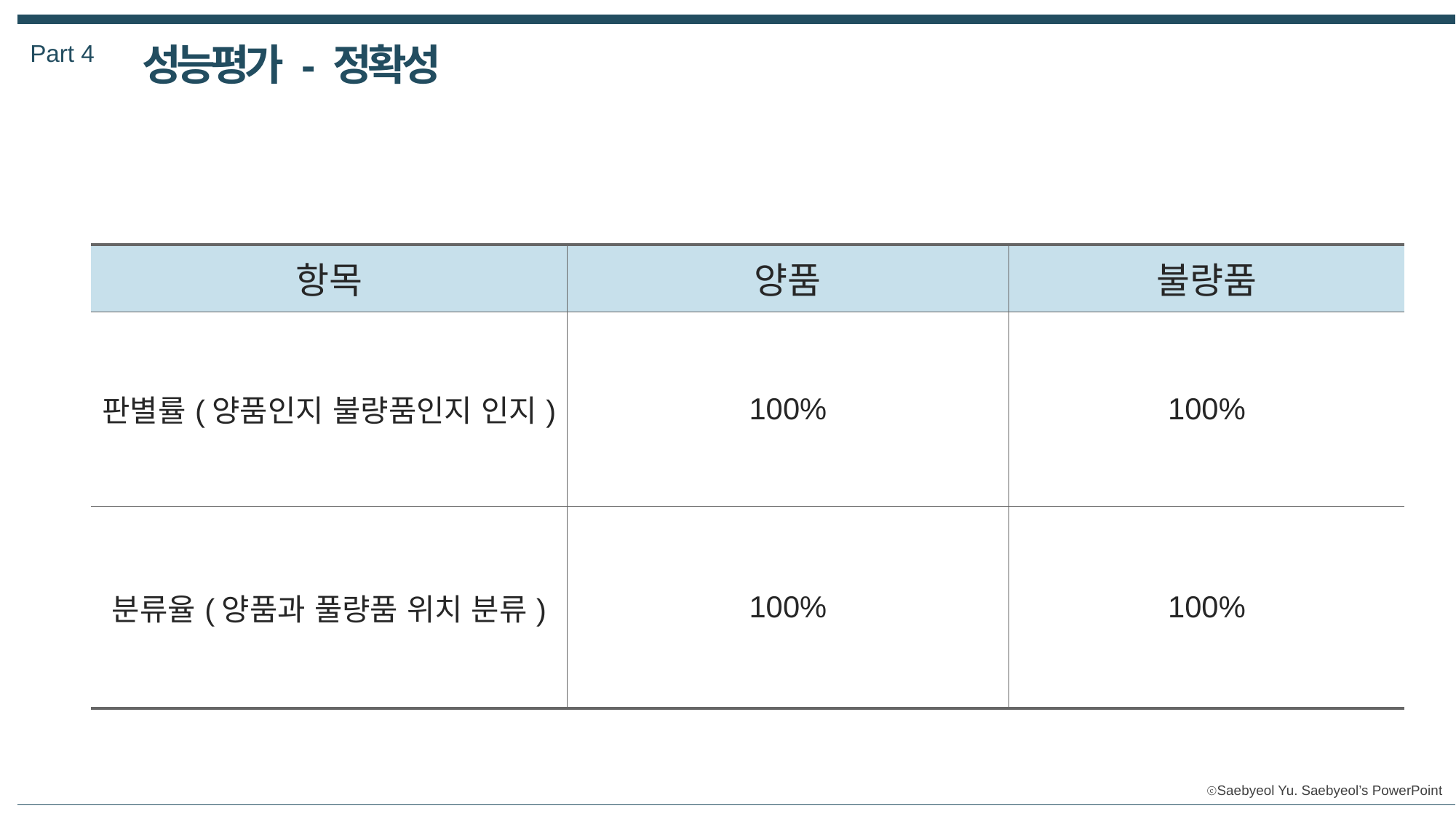

Part 4
성능평가 - 정확성
| 항목 | 양품 | 불량품 |
| --- | --- | --- |
| 판별률(양품인지 불량품인지 인지) | 100% | 100% |
| 분류율(양품과 풀량품 위치 분류) | 100% | 100% |